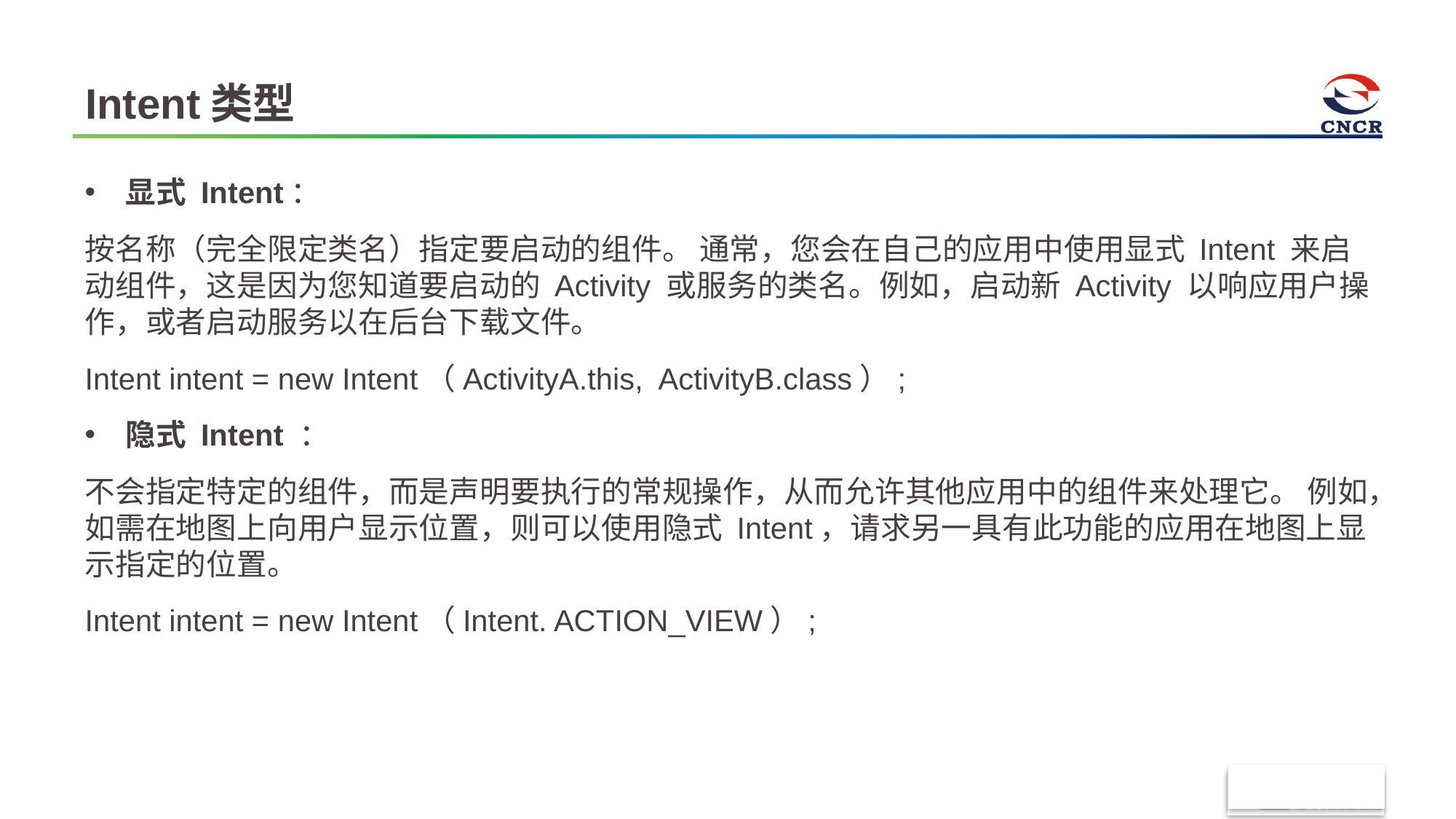

# Intent类型
显式 Intent：
按名称（完全限定类名）指定要启动的组件。 通常，您会在自己的应用中使用显式 Intent 来启动组件，这是因为您知道要启动的 Activity 或服务的类名。例如，启动新 Activity 以响应用户操作，或者启动服务以在后台下载文件。
Intent intent = new Intent（ActivityA.this,  ActivityB.class）;
隐式 Intent ：
不会指定特定的组件，而是声明要执行的常规操作，从而允许其他应用中的组件来处理它。 例如，如需在地图上向用户显示位置，则可以使用隐式 Intent，请求另一具有此功能的应用在地图上显示指定的位置。
Intent intent = new Intent（Intent. ACTION_VIEW）;